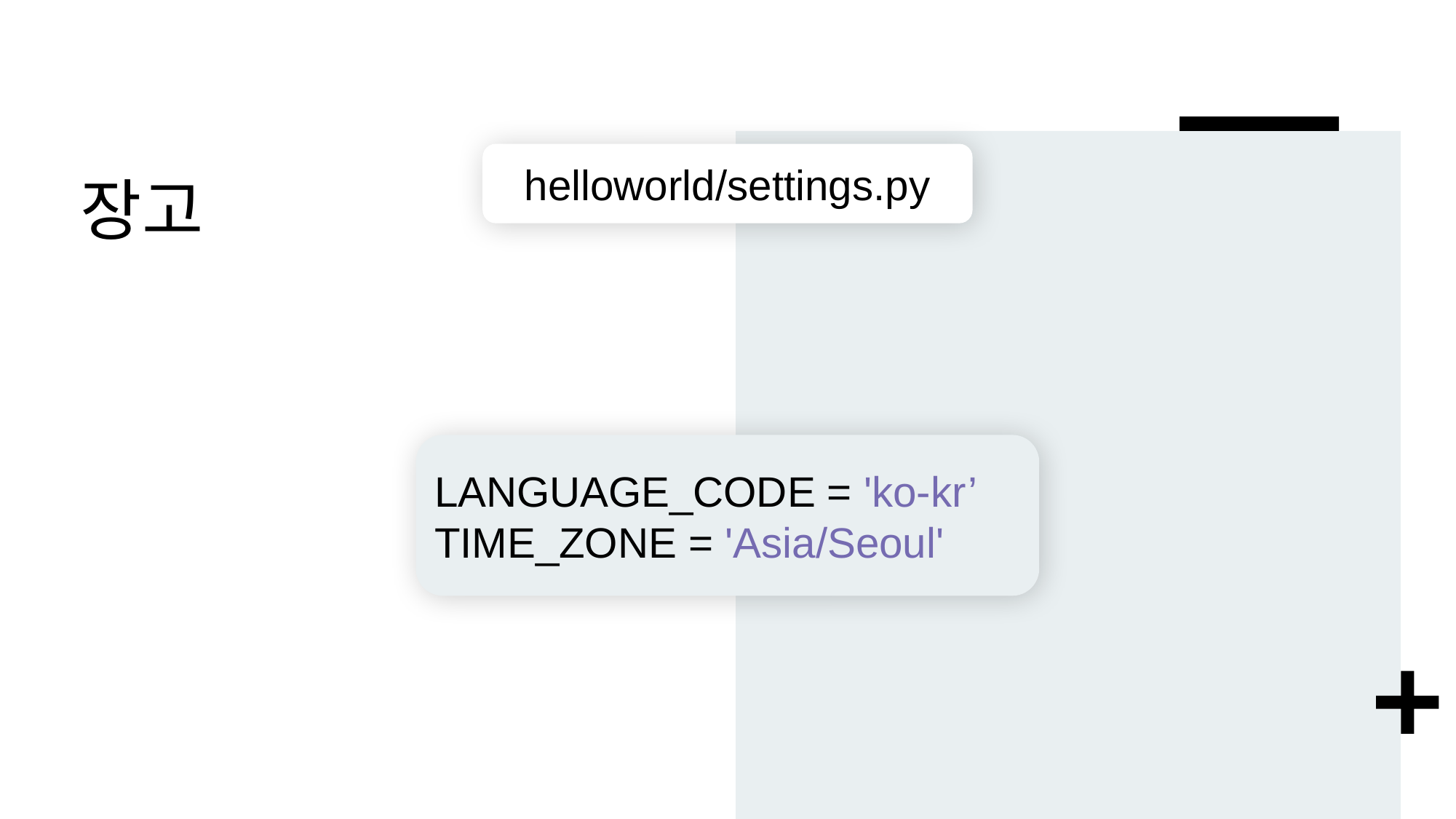

# 장고
helloworld/settings.py
LANGUAGE_CODE = 'ko-kr’
TIME_ZONE = 'Asia/Seoul'